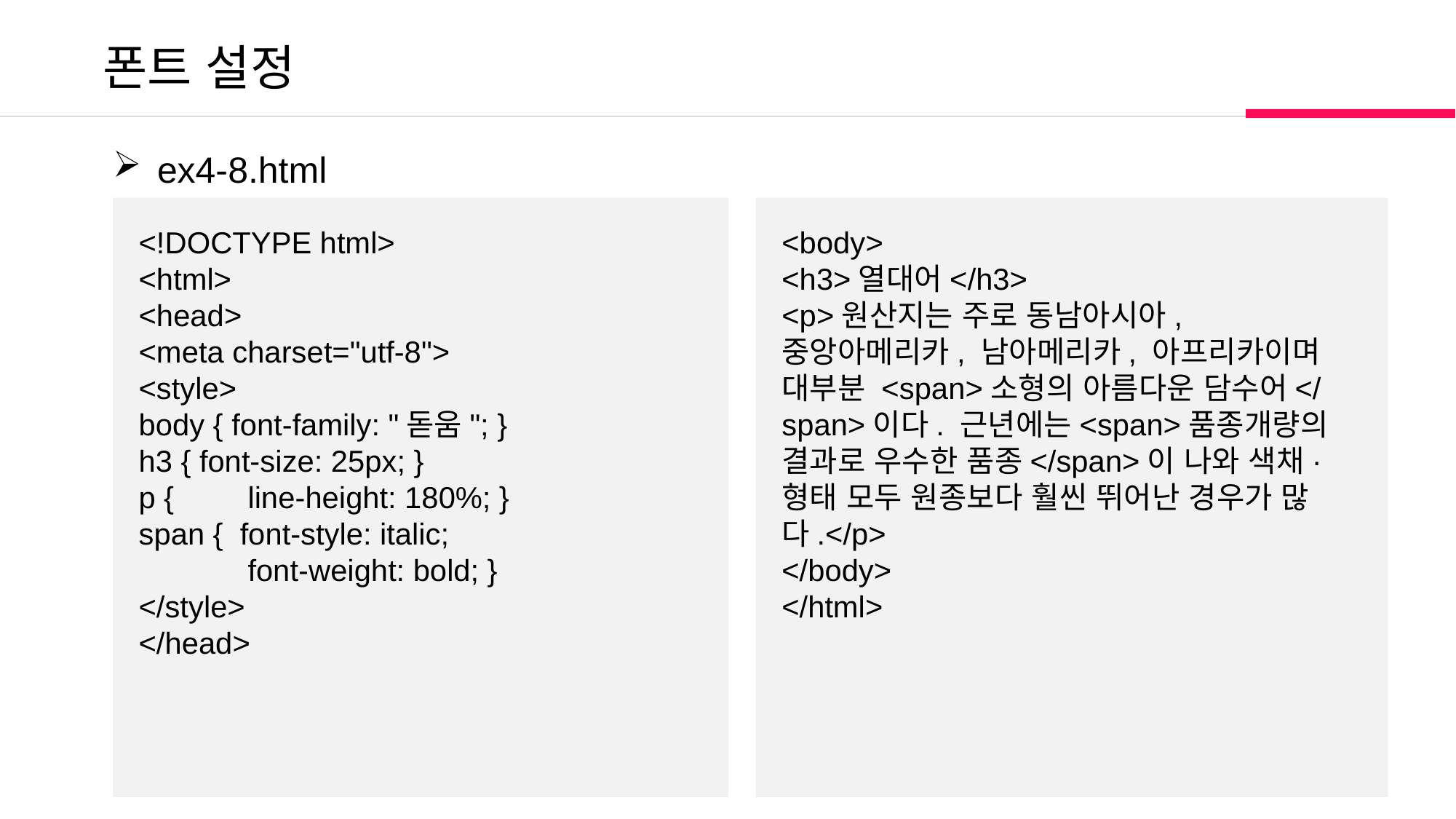

폰트 설정

 ex4-8.html
<!DOCTYPE html>
<html>
<head>
<meta charset="utf-8">
<style>
body { font-family: "돋움"; }
h3 { font-size: 25px; }
p {	line-height: 180%; }
span {  font-style: italic;
  	font-weight: bold; }
</style>
</head>
<body>
<h3>열대어</h3>
<p>원산지는 주로 동남아시아, 중앙아메리카, 남아메리카, 아프리카이며 대부분 <span>소형의 아름다운 담수어</span>이다. 근년에는<span>품종개량의 결과로 우수한 품종</span>이 나와 색채·형태 모두 원종보다 훨씬 뛰어난 경우가 많다.</p>
</body>
</html>